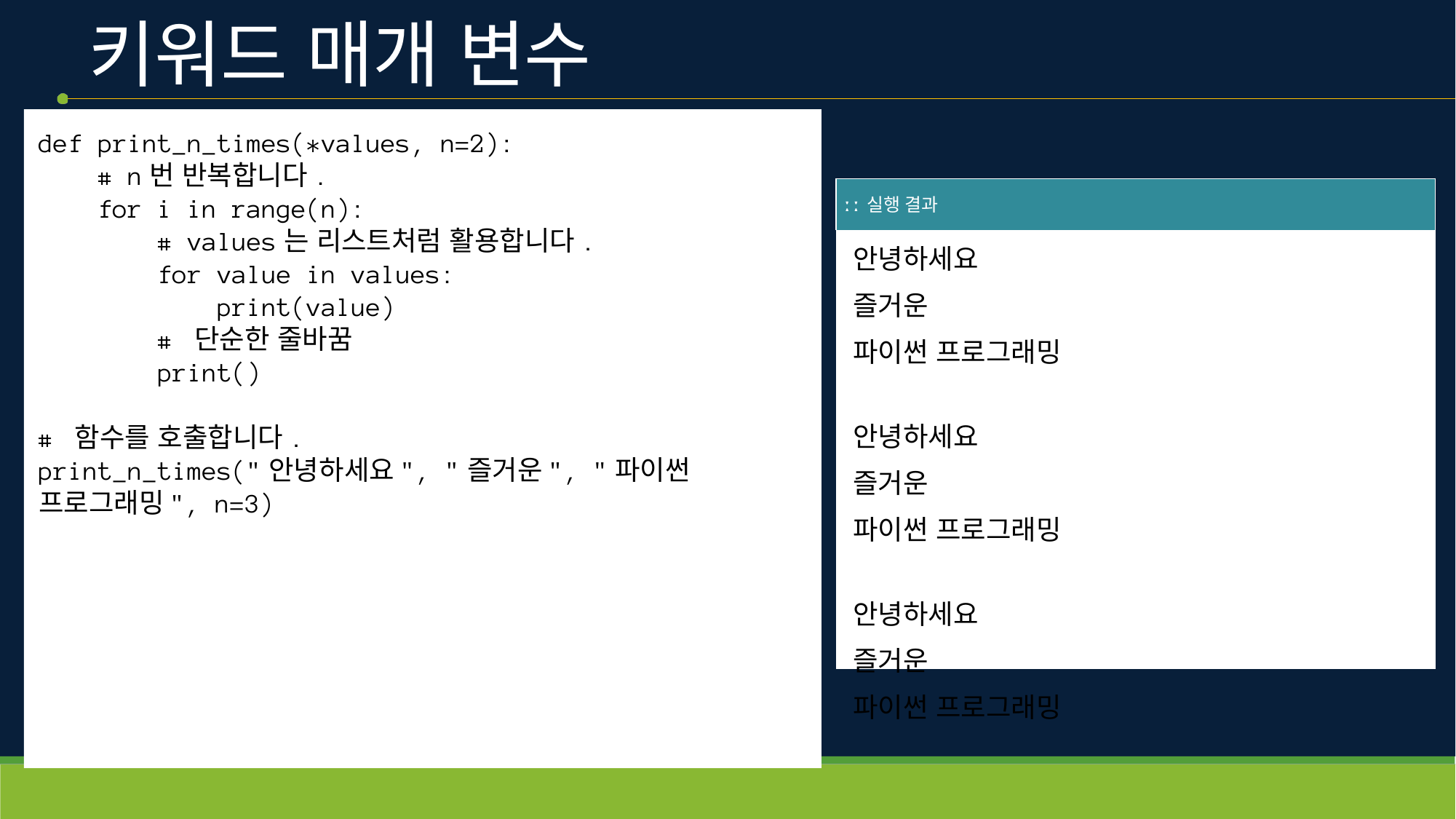

# 키워드 매개 변수

def print_n_times(*values, n=2):
    # n번 반복합니다.
    for i in range(n):
        # values는 리스트처럼 활용합니다.
        for value in values:
            print(value)
        # 단순한 줄바꿈
        print()
# 함수를 호출합니다.
print_n_times("안녕하세요", "즐거운", "파이썬 프로그래밍", n=3)

| ː ː 실행 결과 |
| --- |
| 안녕하세요 즐거운 파이썬 프로그래밍 안녕하세요 즐거운 파이썬 프로그래밍 안녕하세요 즐거운 파이썬 프로그래밍 |